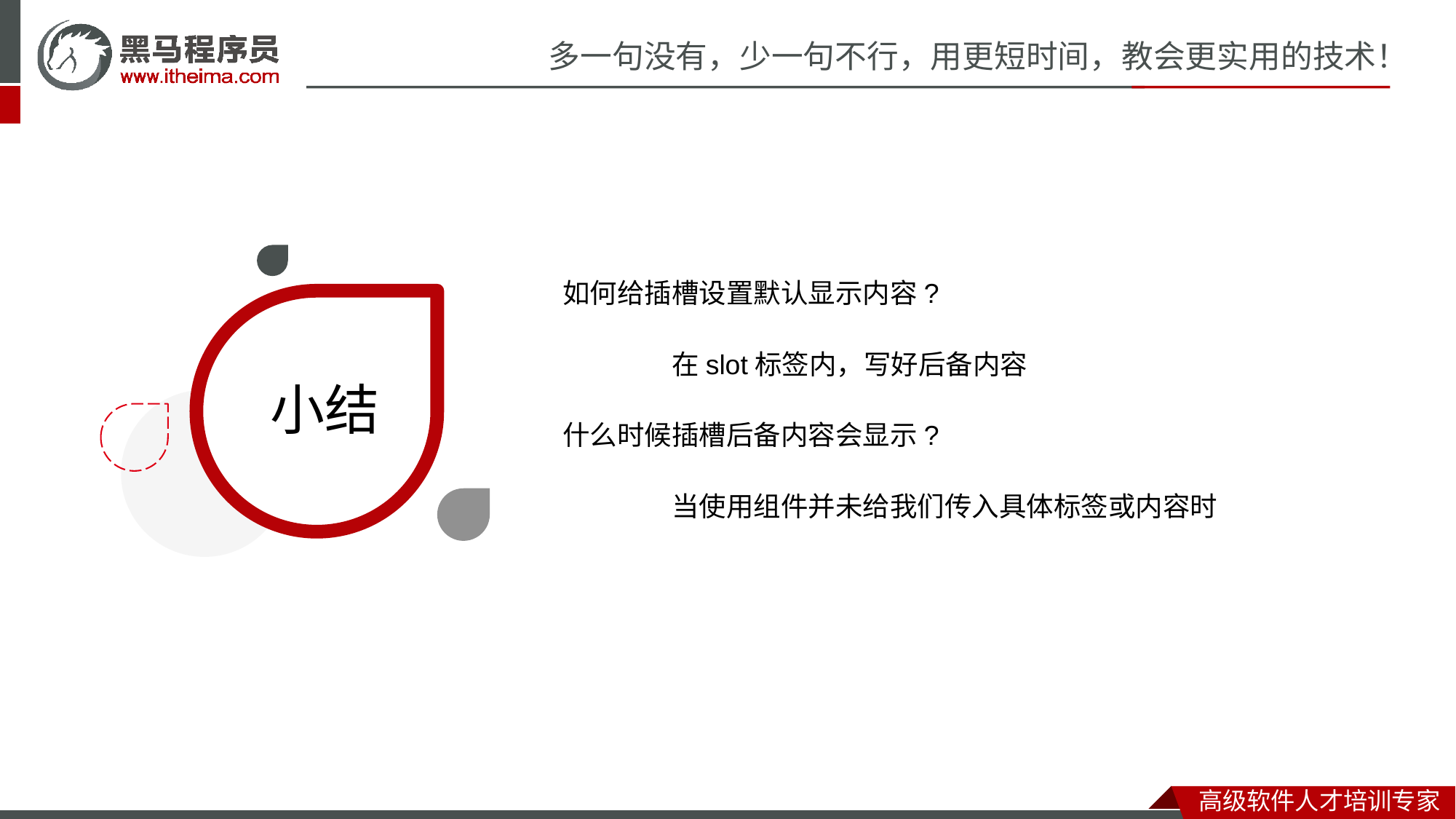

如何给插槽设置默认显示内容?
	在slot标签内，写好后备内容
什么时候插槽后备内容会显示?
	当使用组件并未给我们传入具体标签或内容时